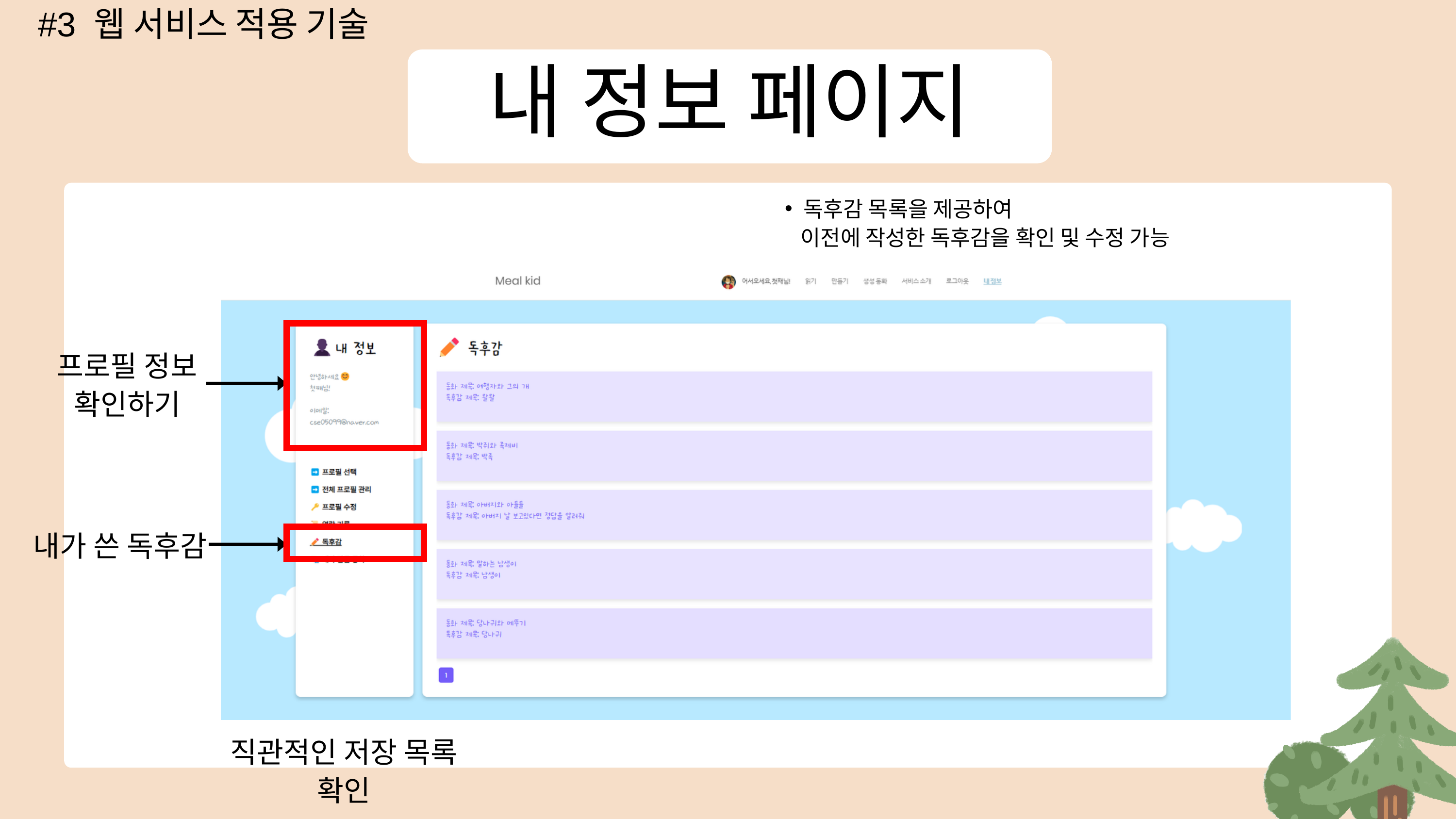

#3 웹 서비스 적용 기술

내 정보 페이지

독후감 목록을 제공하여
      이전에 작성한 독후감을 확인 및 수정 가능

프로필 정보
확인하기

내가 쓴 독후감

직관적인 저장 목록 확인